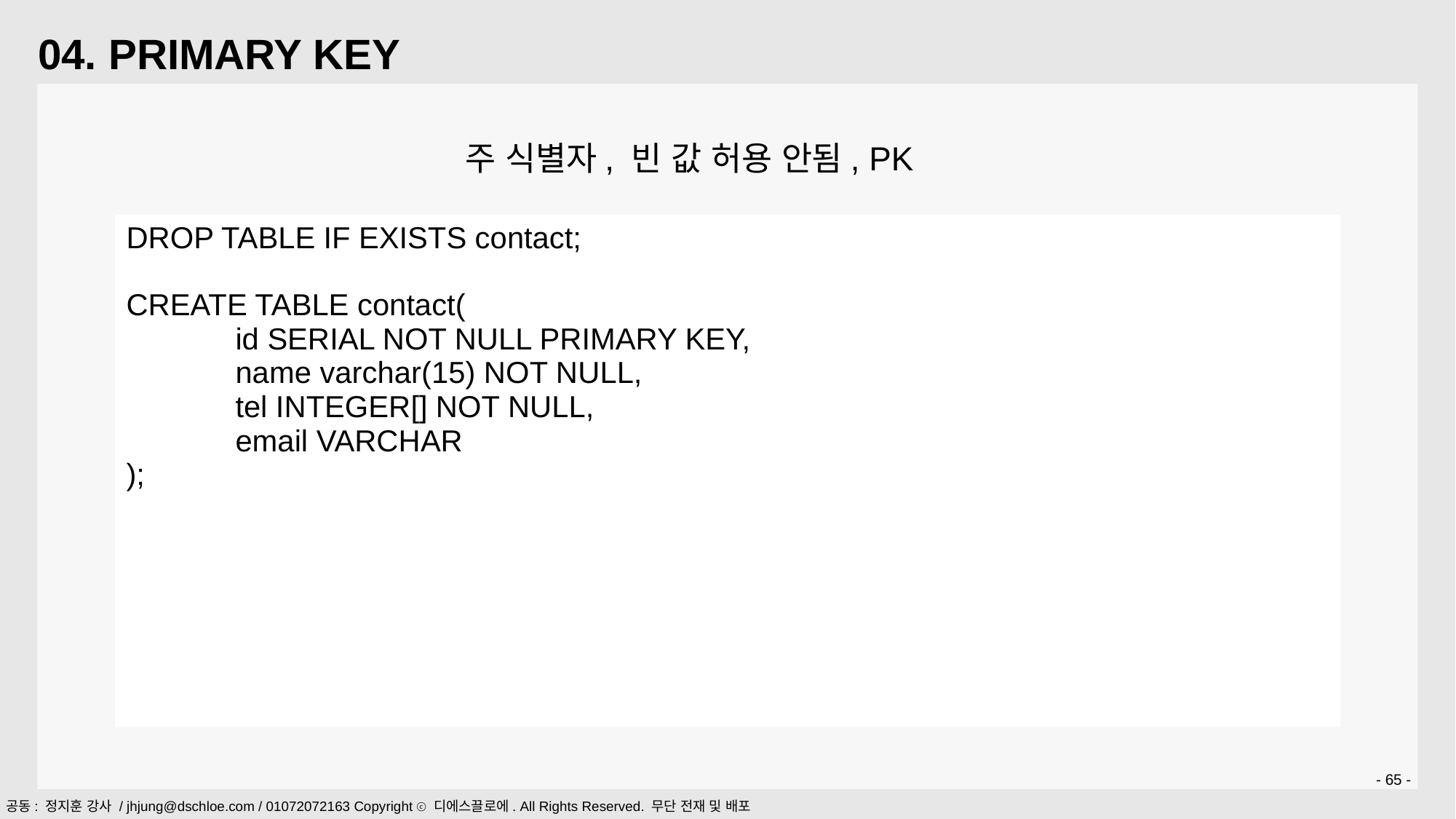

04. PRIMARY KEY
주 식별자, 빈 값 허용 안됨, PK
| DROP TABLE IF EXISTS contact; CREATE TABLE contact( id SERIAL NOT NULL PRIMARY KEY, name varchar(15) NOT NULL, tel INTEGER[] NOT NULL, email VARCHAR ); |
| --- |
- 65 -